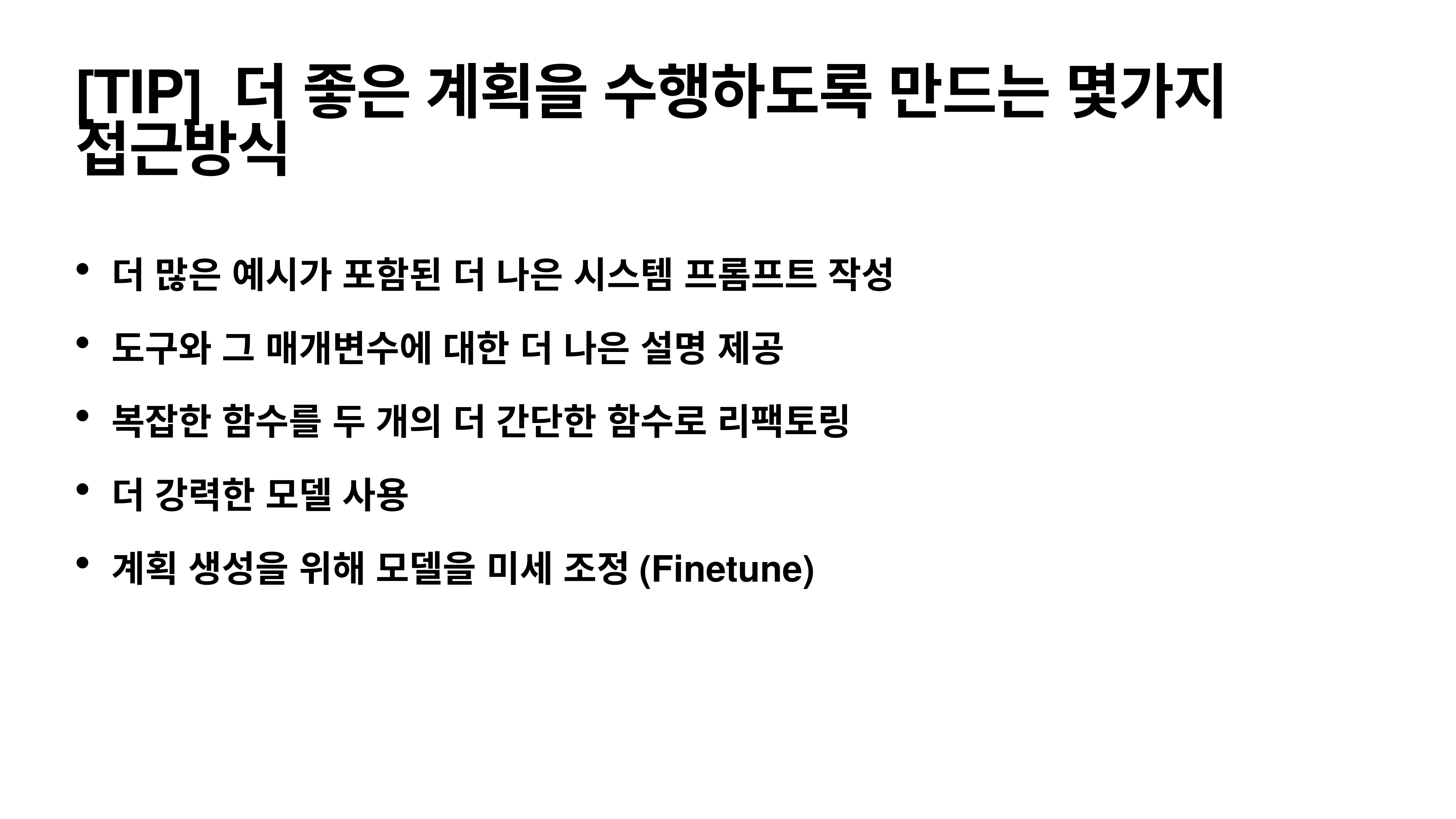

# [TIP] 더 좋은 계획을 수행하도록 만드는 몇가지 접근방식

더 많은 예시가 포함된 더 나은 시스템 프롬프트 작성
도구와 그 매개변수에 대한 더 나은 설명 제공
복잡한 함수를 두 개의 더 간단한 함수로 리팩토링
더 강력한 모델 사용
계획 생성을 위해 모델을 미세 조정(Finetune)